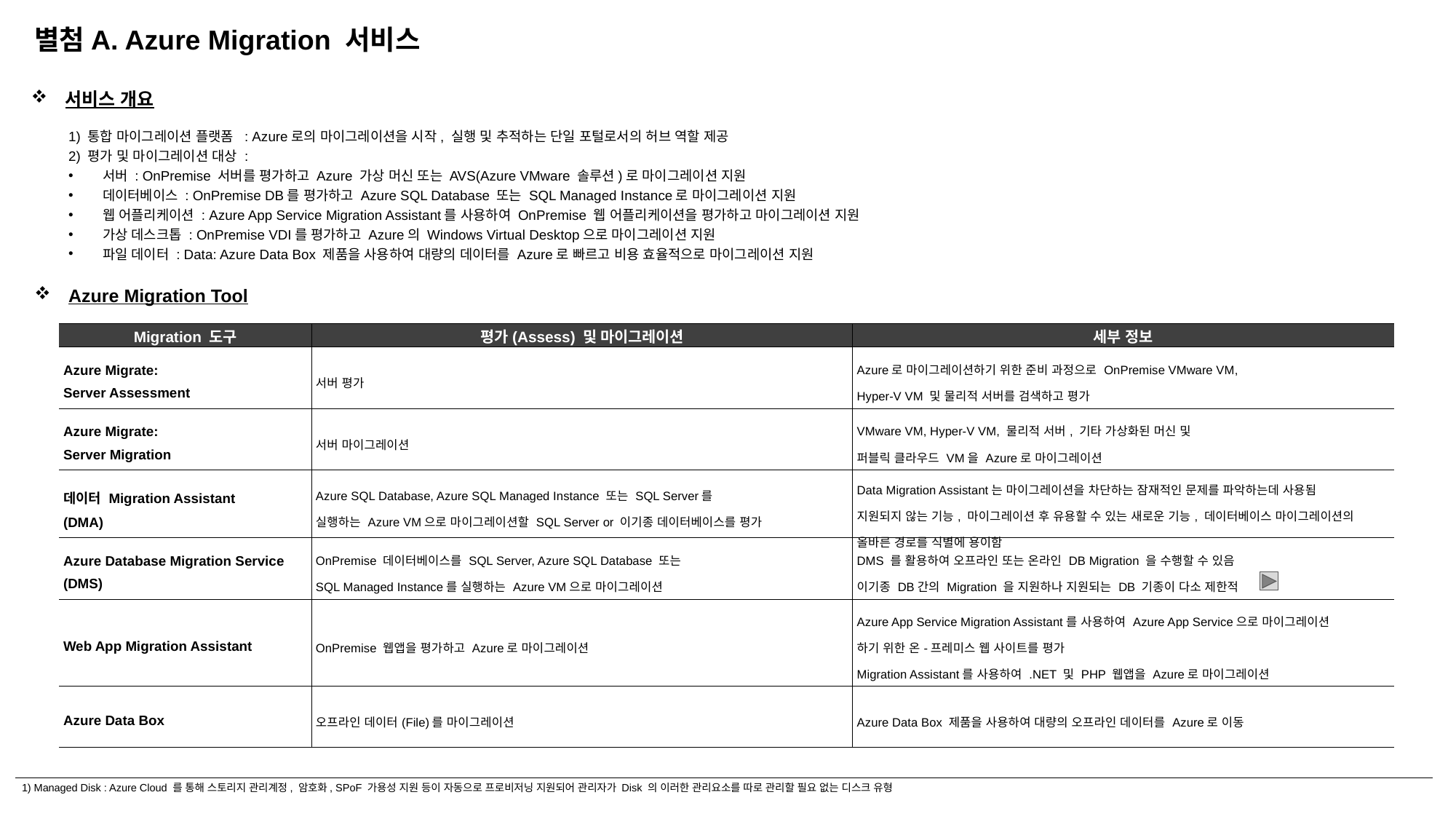

별첨A. Azure Migration 서비스
서비스 개요
1) 통합 마이그레이션 플랫폼  : Azure로의 마이그레이션을 시작, 실행 및 추적하는 단일 포털로서의 허브 역할 제공
2) 평가 및 마이그레이션 대상 :
서버 : OnPremise 서버를 평가하고 Azure 가상 머신 또는 AVS(Azure VMware 솔루션)로 마이그레이션 지원
데이터베이스 : OnPremise DB를 평가하고 Azure SQL Database 또는 SQL Managed Instance로 마이그레이션 지원
웹 어플리케이션 : Azure App Service Migration Assistant를 사용하여 OnPremise 웹 어플리케이션을 평가하고 마이그레이션 지원
가상 데스크톱 : OnPremise VDI를 평가하고 Azure의 Windows Virtual Desktop으로 마이그레이션 지원
파일 데이터 : Data: Azure Data Box 제품을 사용하여 대량의 데이터를 Azure로 빠르고 비용 효율적으로 마이그레이션 지원
Azure Migration Tool
| Migration 도구 | 평가(Assess) 및 마이그레이션 | 세부 정보 |
| --- | --- | --- |
| Azure Migrate: Server Assessment | 서버 평가 | Azure로 마이그레이션하기 위한 준비 과정으로 OnPremise VMware VM, Hyper-V VM 및 물리적 서버를 검색하고 평가 |
| Azure Migrate: Server Migration | 서버 마이그레이션 | VMware VM, Hyper-V VM, 물리적 서버, 기타 가상화된 머신 및 퍼블릭 클라우드 VM을 Azure로 마이그레이션 |
| 데이터 Migration Assistant (DMA) | Azure SQL Database, Azure SQL Managed Instance 또는 SQL Server를 실행하는 Azure VM으로 마이그레이션할 SQL Server or 이기종 데이터베이스를 평가 | Data Migration Assistant는 마이그레이션을 차단하는 잠재적인 문제를 파악하는데 사용됨 지원되지 않는 기능, 마이그레이션 후 유용할 수 있는 새로운 기능, 데이터베이스 마이그레이션의 올바른 경로를 식별에 용이함 |
| Azure Database Migration Service (DMS) | OnPremise 데이터베이스를 SQL Server, Azure SQL Database 또는 SQL Managed Instance를 실행하는 Azure VM으로 마이그레이션 | DMS 를 활용하여 오프라인 또는 온라인 DB Migration 을 수행할 수 있음 이기종 DB간의 Migration 을 지원하나 지원되는 DB 기종이 다소 제한적 |
| Web App Migration Assistant | OnPremise 웹앱을 평가하고 Azure로 마이그레이션 | Azure App Service Migration Assistant를 사용하여 Azure App Service으로 마이그레이션 하기 위한 온-프레미스 웹 사이트를 평가 Migration Assistant를 사용하여 .NET 및 PHP 웹앱을 Azure로 마이그레이션 |
| Azure Data Box | 오프라인 데이터(File)를 마이그레이션 | Azure Data Box 제품을 사용하여 대량의 오프라인 데이터를 Azure로 이동 |

1) Managed Disk : Azure Cloud 를 통해 스토리지 관리계정, 암호화, SPoF 가용성 지원 등이 자동으로 프로비저닝 지원되어 관리자가 Disk 의 이러한 관리요소를 따로 관리할 필요 없는 디스크 유형